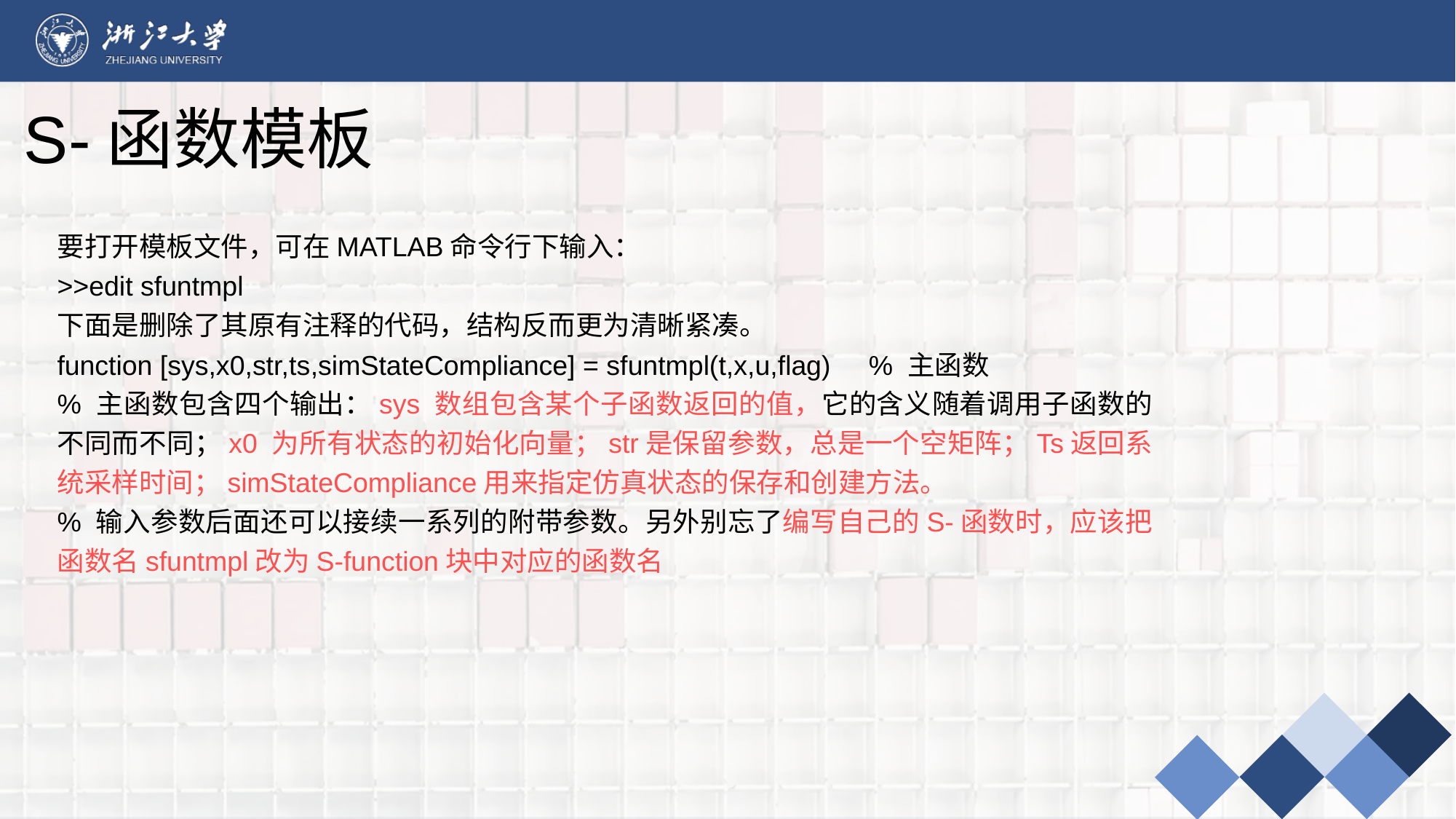

# S-函数模板
要打开模板文件，可在MATLAB命令行下输入：
>>edit sfuntmpl
下面是删除了其原有注释的代码，结构反而更为清晰紧凑。
function [sys,x0,str,ts,simStateCompliance] = sfuntmpl(t,x,u,flag)     % 主函数
% 主函数包含四个输出：sys 数组包含某个子函数返回的值，它的含义随着调用子函数的不同而不同；x0 为所有状态的初始化向量；str是保留参数，总是一个空矩阵；Ts返回系统采样时间；simStateCompliance用来指定仿真状态的保存和创建方法。
% 输入参数后面还可以接续一系列的附带参数。另外别忘了编写自己的S-函数时，应该把函数名sfuntmpl改为S-function块中对应的函数名